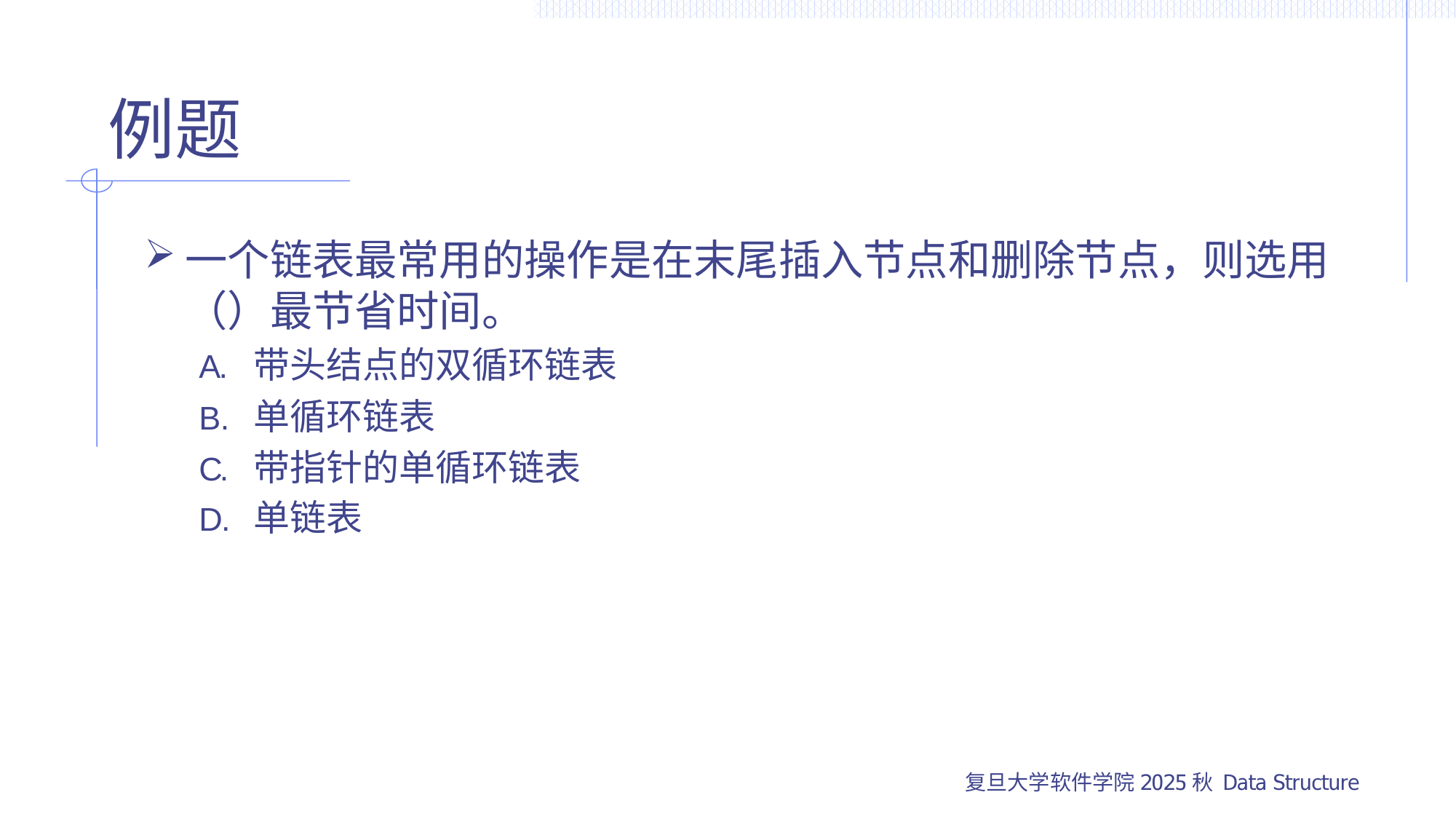

# 例题
一个链表最常用的操作是在末尾插入节点和删除节点，则选用（）最节省时间。
带头结点的双循环链表
单循环链表
带指针的单循环链表
单链表